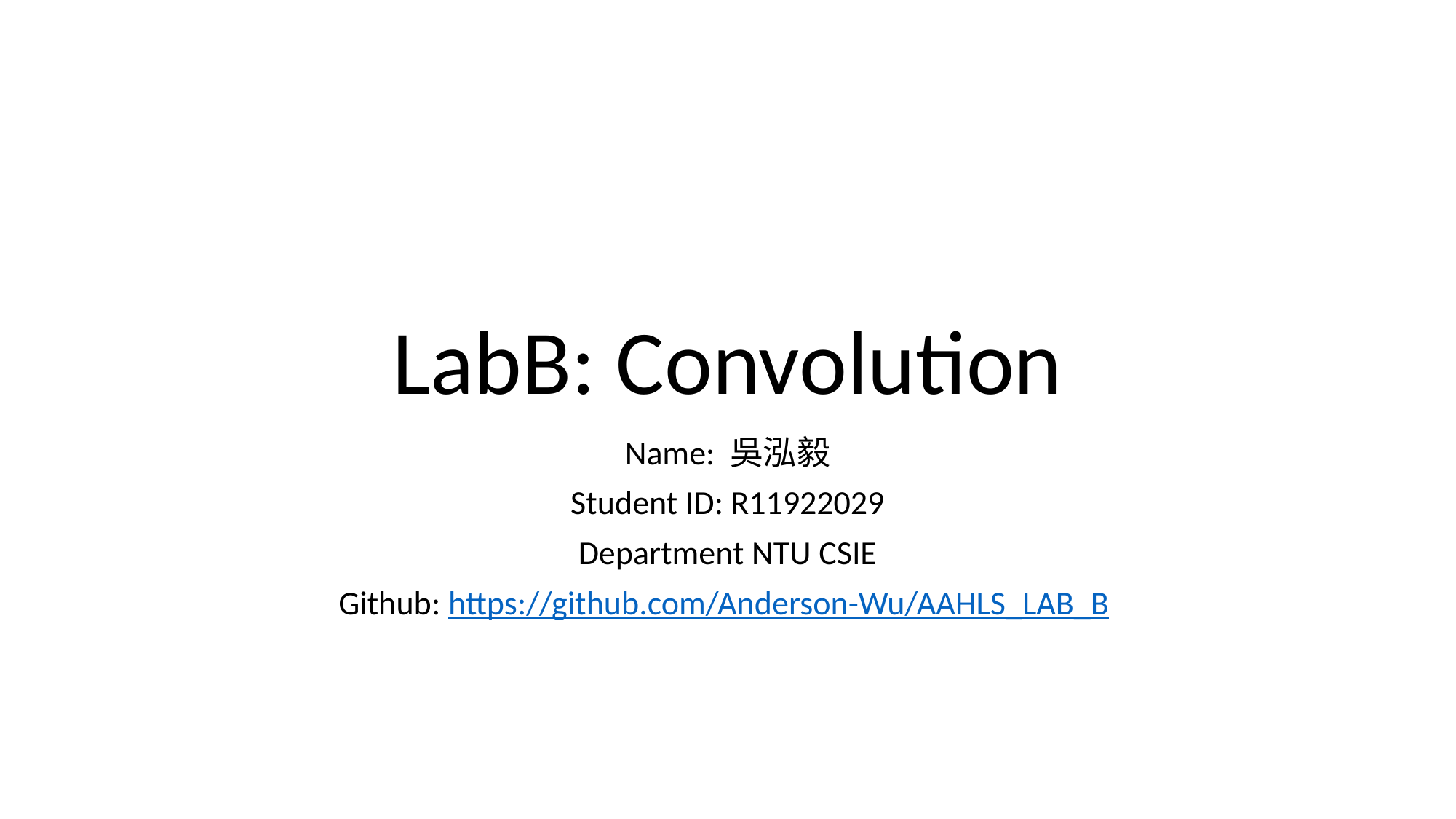

# LabB: Convolution
Name: 吳泓毅
Student ID: R11922029
Department NTU CSIE
Github: https://github.com/Anderson-Wu/AAHLS_LAB_B